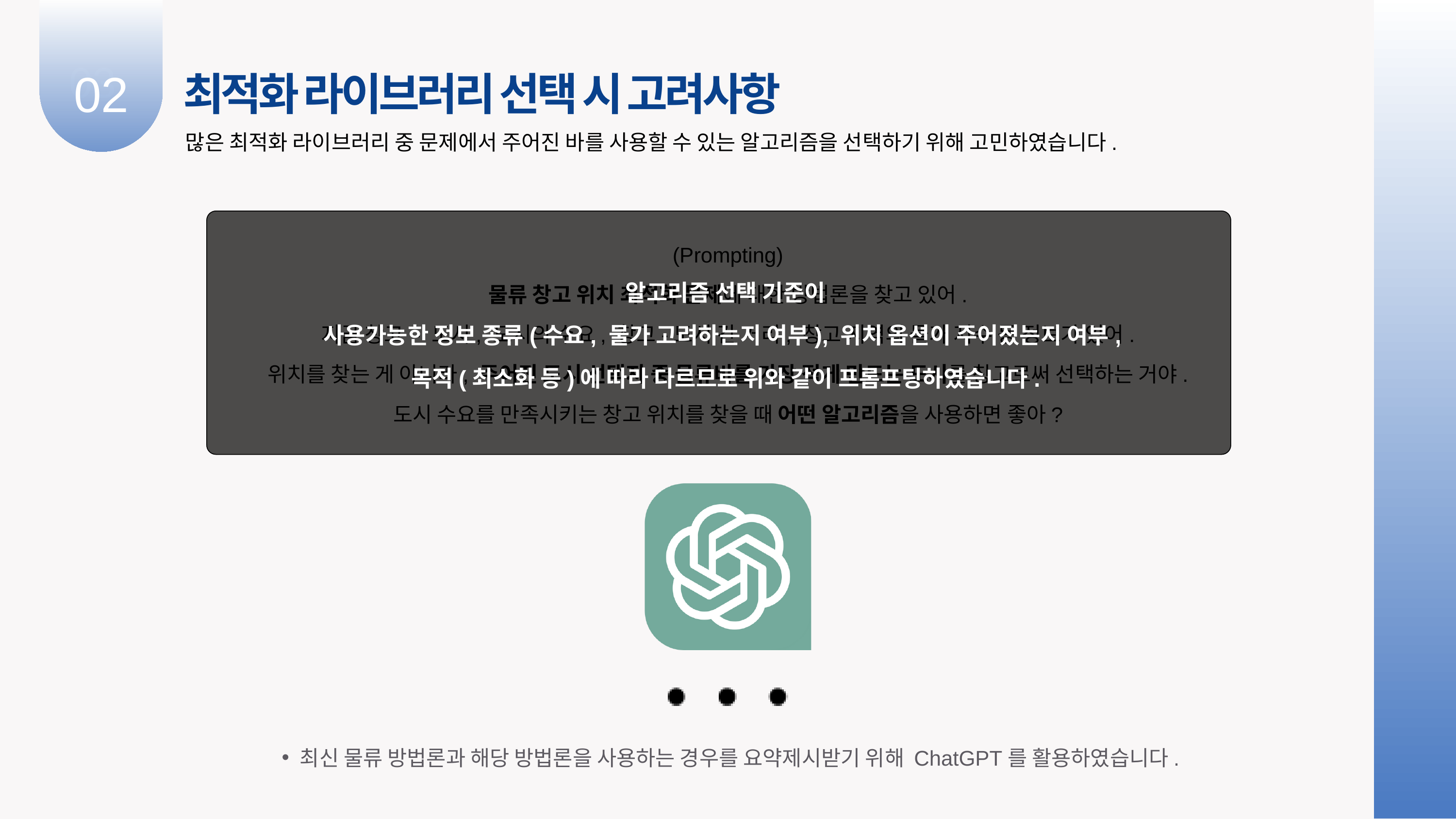

03
02
최적화 라이브러리 선택 시 고려사항
많은 최적화 라이브러리 중 문제에서 주어진 바를 사용할 수 있는 알고리즘을 선택하기 위해 고민하였습니다.

(Prompting)
물류 창고 위치 최적화 문제에 대한 방법론을 찾고 있어.
지금 창고 - 도시, 도시의 수요, 창고-도시 간 거리, 창고 지역의 물가 지수 등 정보가 있어.
위치를 찾는 게 아니라, 주어진 도시 선택지 중 물류비를 가장 적게 만드는 도시를 창고로써 선택하는 거야.
도시 수요를 만족시키는 창고 위치를 찾을 때 어떤 알고리즘을 사용하면 좋아?
알고리즘 선택 기준이
사용가능한 정보 종류(수요, 물가 고려하는지 여부), 위치 옵션이 주어졌는지 여부,
목적(최소화 등)에 따라 다르므로 위와 같이 프롬프팅하였습니다.

최신 물류 방법론과 해당 방법론을 사용하는 경우를 요약제시받기 위해 ChatGPT를 활용하였습니다.